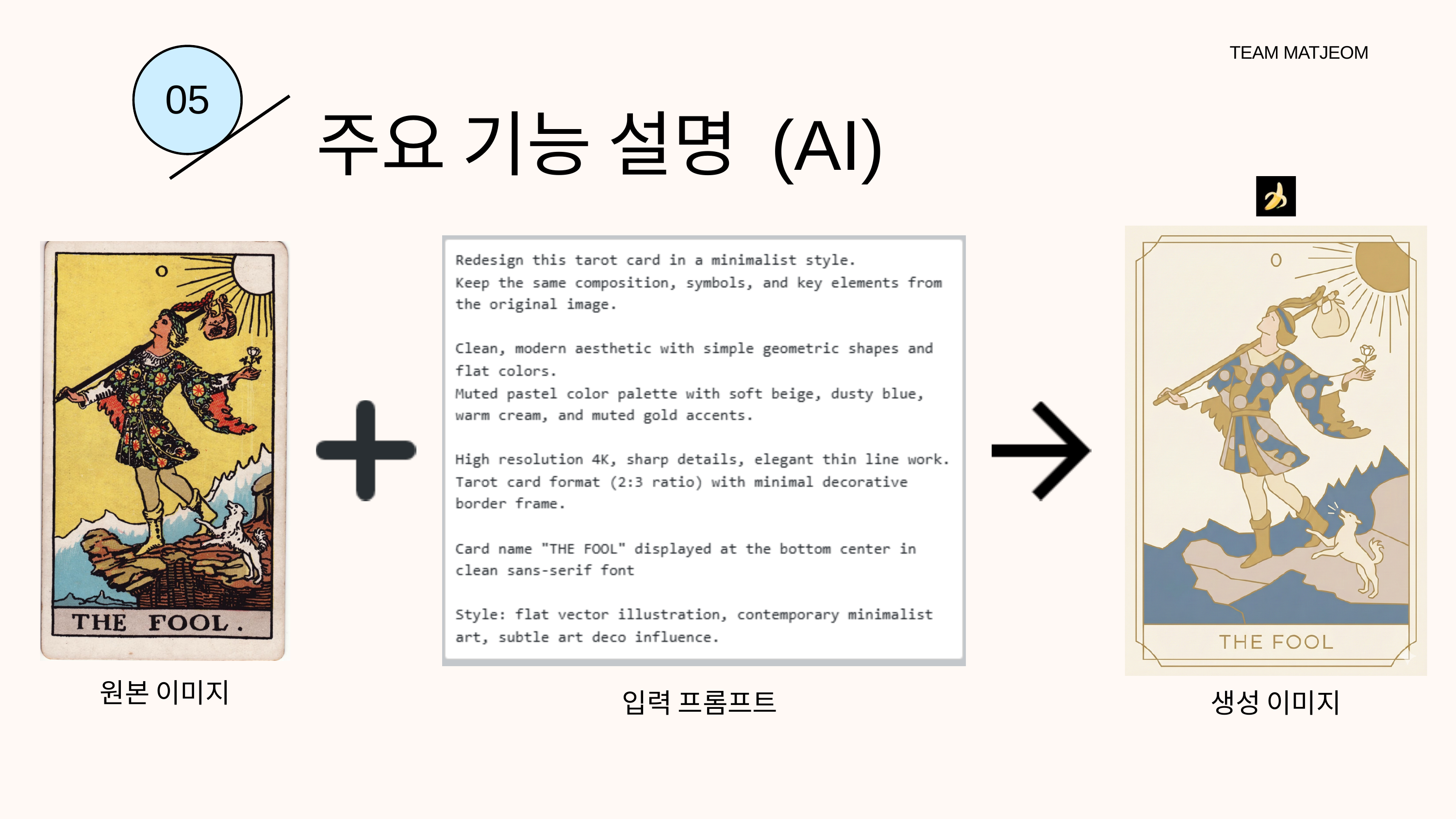

TEAM MATJEOM

05

주요 기능 설명 (AI)

원본 이미지
입력 프롬프트
생성 이미지